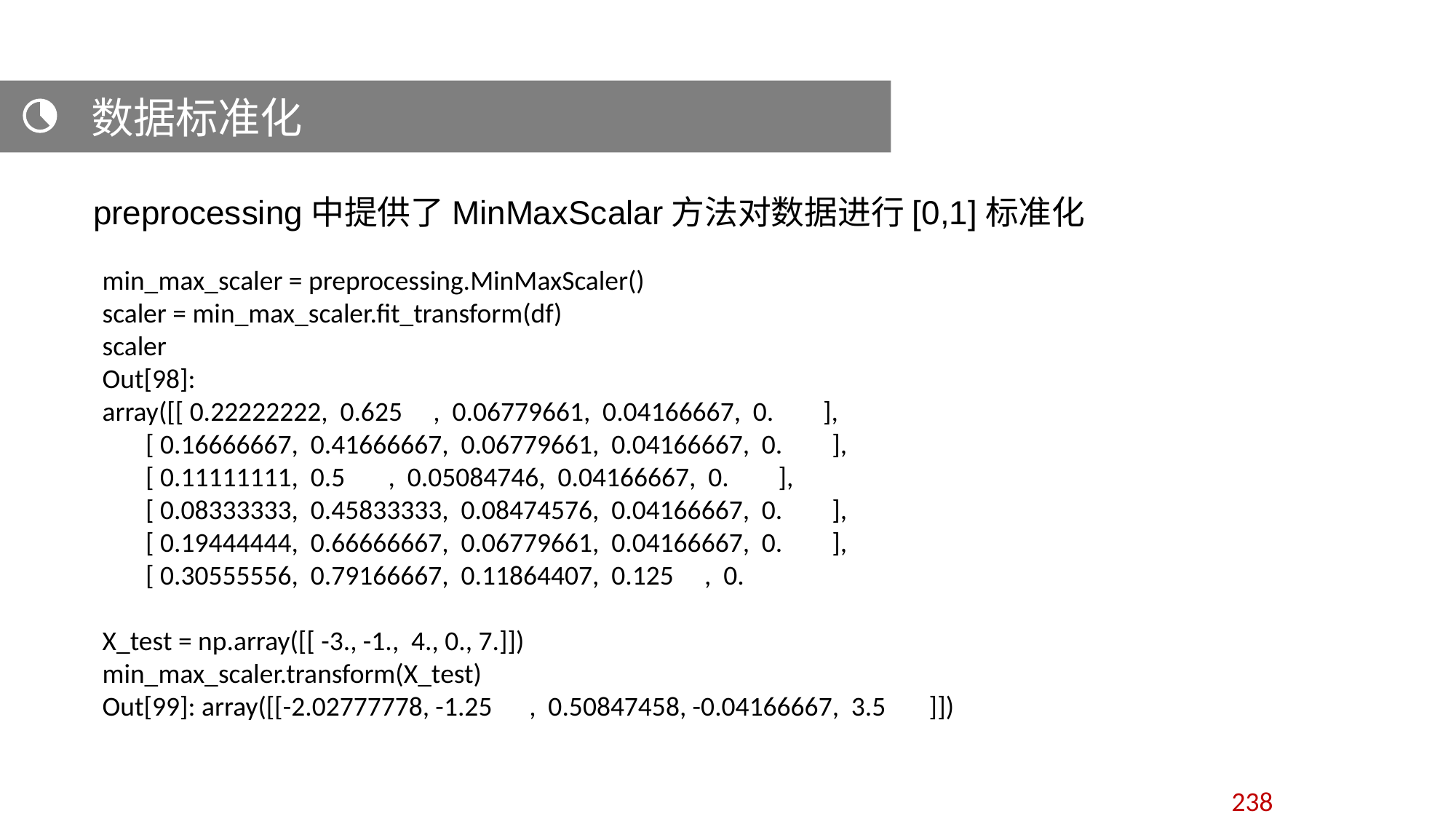

数据标准化

     preprocessing中提供了MinMaxScalar方法对数据进行[0,1]标准化
min_max_scaler = preprocessing.MinMaxScaler()
scaler = min_max_scaler.fit_transform(df)
scaler
Out[98]:
array([[ 0.22222222,  0.625     ,  0.06779661,  0.04166667,  0.        ],
       [ 0.16666667,  0.41666667,  0.06779661,  0.04166667,  0.        ],
       [ 0.11111111,  0.5       ,  0.05084746,  0.04166667,  0.        ],
       [ 0.08333333,  0.45833333,  0.08474576,  0.04166667,  0.        ],
       [ 0.19444444,  0.66666667,  0.06779661,  0.04166667,  0.        ],
       [ 0.30555556,  0.79166667,  0.11864407,  0.125     ,  0.

X_test = np.array([[ -3., -1.,  4., 0., 7.]])
min_max_scaler.transform(X_test)
Out[99]: array([[-2.02777778, -1.25      ,  0.50847458, -0.04166667,  3.5       ]])

238